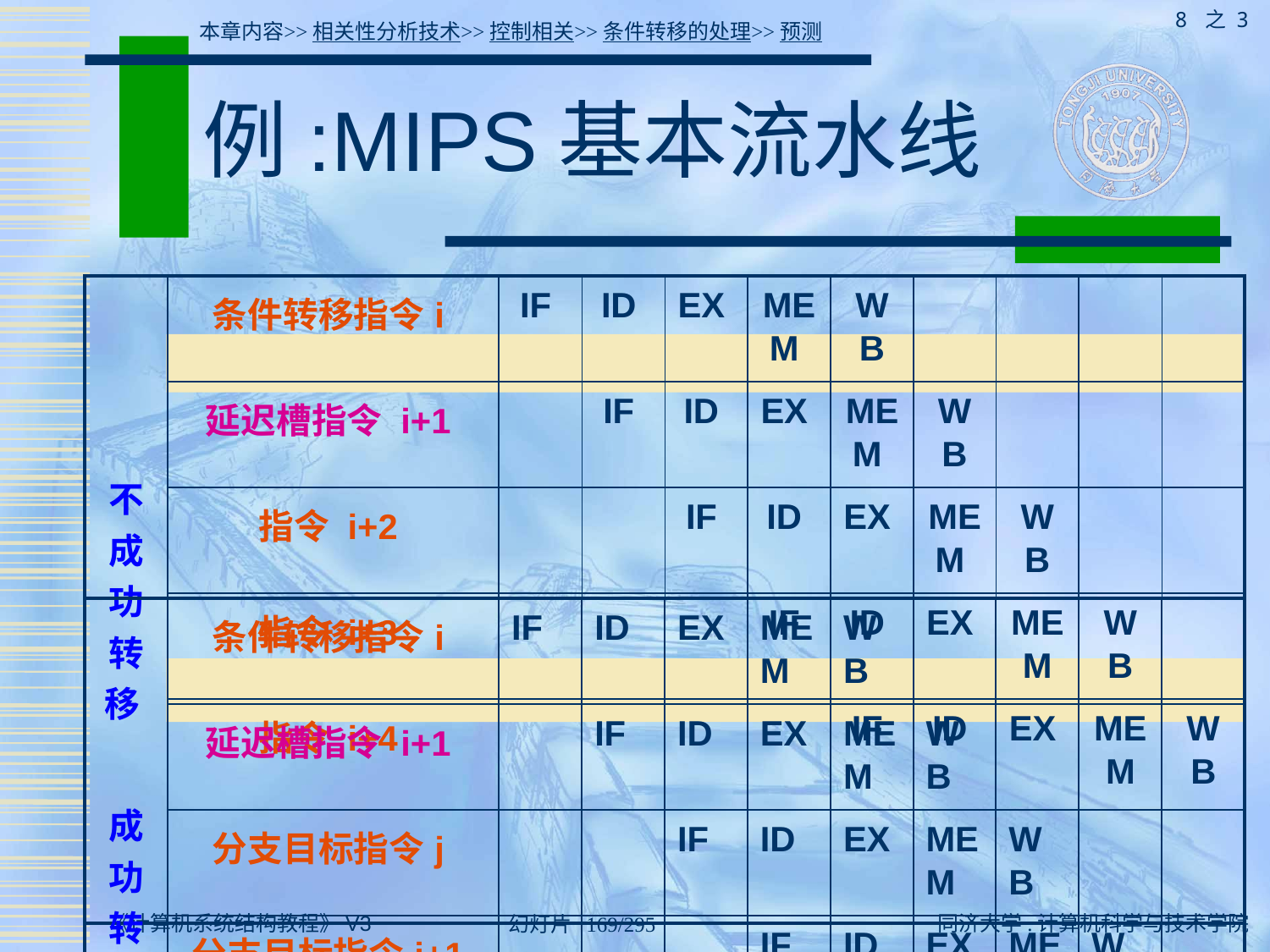

8 之 3
本章内容>>相关性分析技术>>控制相关>>条件转移的处理>>预测
# 例:MIPS基本流水线
| 不成功转移 | 条件转移指令i | IF | ID | EX | MEM | WB |  |  |  |  |
| --- | --- | --- | --- | --- | --- | --- | --- | --- | --- | --- |
|  | 延迟槽指令 i+1 |  | IF | ID | EX | MEM | WB |  |  |  |
|  | 指令 i+2 |  |  | IF | ID | EX | MEM | WB |  |  |
|  | 指令 i+3 |  |  |  | IF | ID | EX | MEM | WB |  |
|  | 指令 i+4 |  |  |  |  | IF | ID | EX | MEM | WB |

| 成功转移 | 条件转移指令i | IF | ID | EX | MEM | WB |  |  |  |  |
| --- | --- | --- | --- | --- | --- | --- | --- | --- | --- | --- |
|  | 延迟槽指令 i+1 |  | IF | ID | EX | MEM | WB |  |  |  |
|  | 分支目标指令j |  |  | IF | ID | EX | MEM | WB |  |  |
|  | 分支目标指令j+1 |  |  |  | IF | ID | EX | MEM | WB |  |
|  | 分支目标指令j+2 |  |  |  |  | IF | ID | EX | MEM | WB |